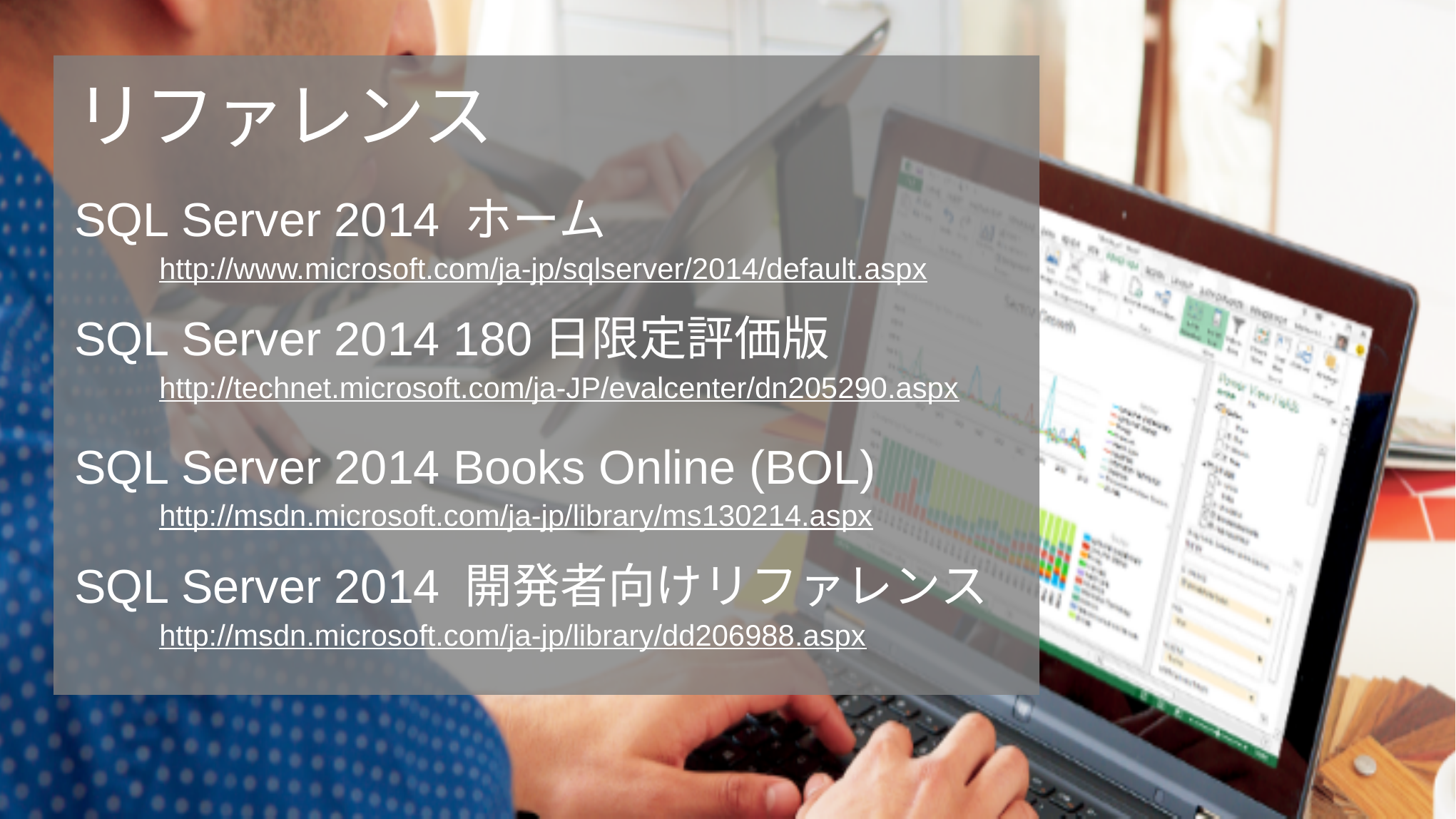

リファレンス
SQL Server 2014 ホーム
http://www.microsoft.com/ja-jp/sqlserver/2014/default.aspx
SQL Server 2014 180日限定評価版
http://technet.microsoft.com/ja-JP/evalcenter/dn205290.aspx
SQL Server 2014 Books Online (BOL)
http://msdn.microsoft.com/ja-jp/library/ms130214.aspx
SQL Server 2014 開発者向けリファレンス
http://msdn.microsoft.com/ja-jp/library/dd206988.aspx